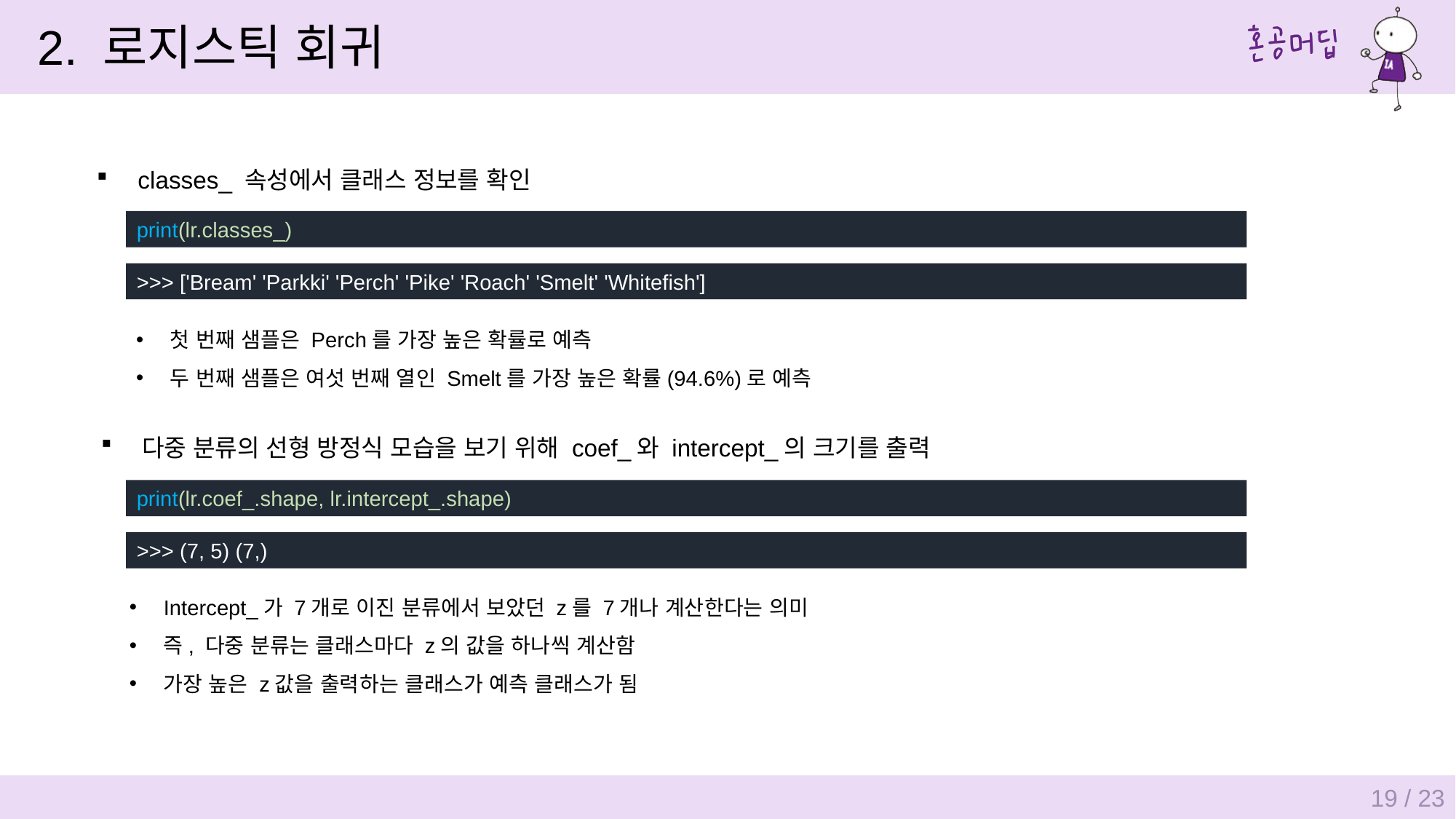

2. 로지스틱 회귀
classes_ 속성에서 클래스 정보를 확인
print(lr.classes_)
>>> ['Bream' 'Parkki' 'Perch' 'Pike' 'Roach' 'Smelt' 'Whitefish']
첫 번째 샘플은 Perch를 가장 높은 확률로 예측
두 번째 샘플은 여섯 번째 열인 Smelt를 가장 높은 확률(94.6%)로 예측
다중 분류의 선형 방정식 모습을 보기 위해 coef_와 intercept_의 크기를 출력
print(lr.coef_.shape, lr.intercept_.shape)
>>> (7, 5) (7,)
Intercept_가 7개로 이진 분류에서 보았던 z를 7개나 계산한다는 의미
즉, 다중 분류는 클래스마다 z의 값을 하나씩 계산함
가장 높은 z값을 출력하는 클래스가 예측 클래스가 됨
19 / 23